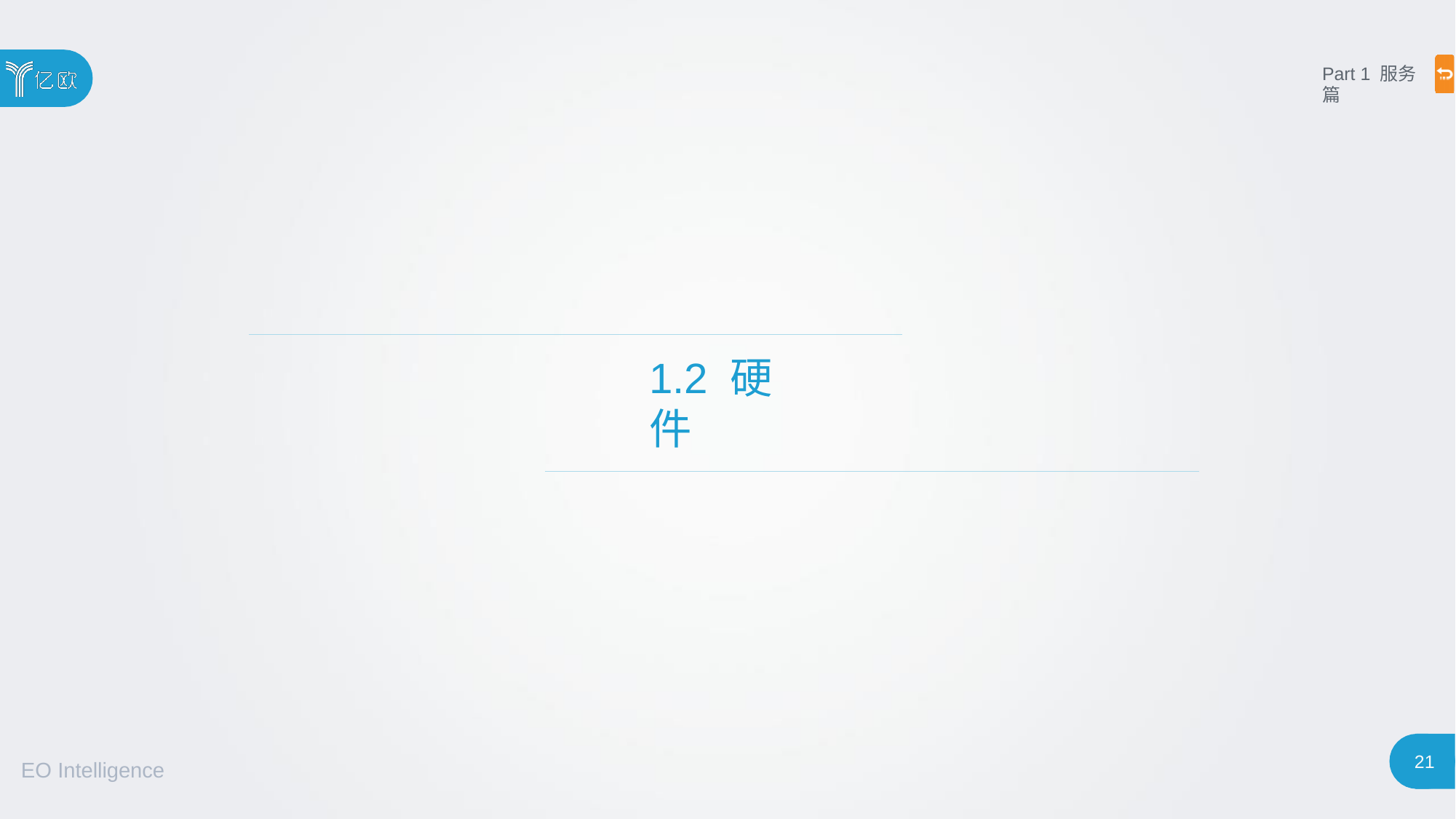

Part 1 服务篇
# 1.2 硬件
21
EO Intelligence